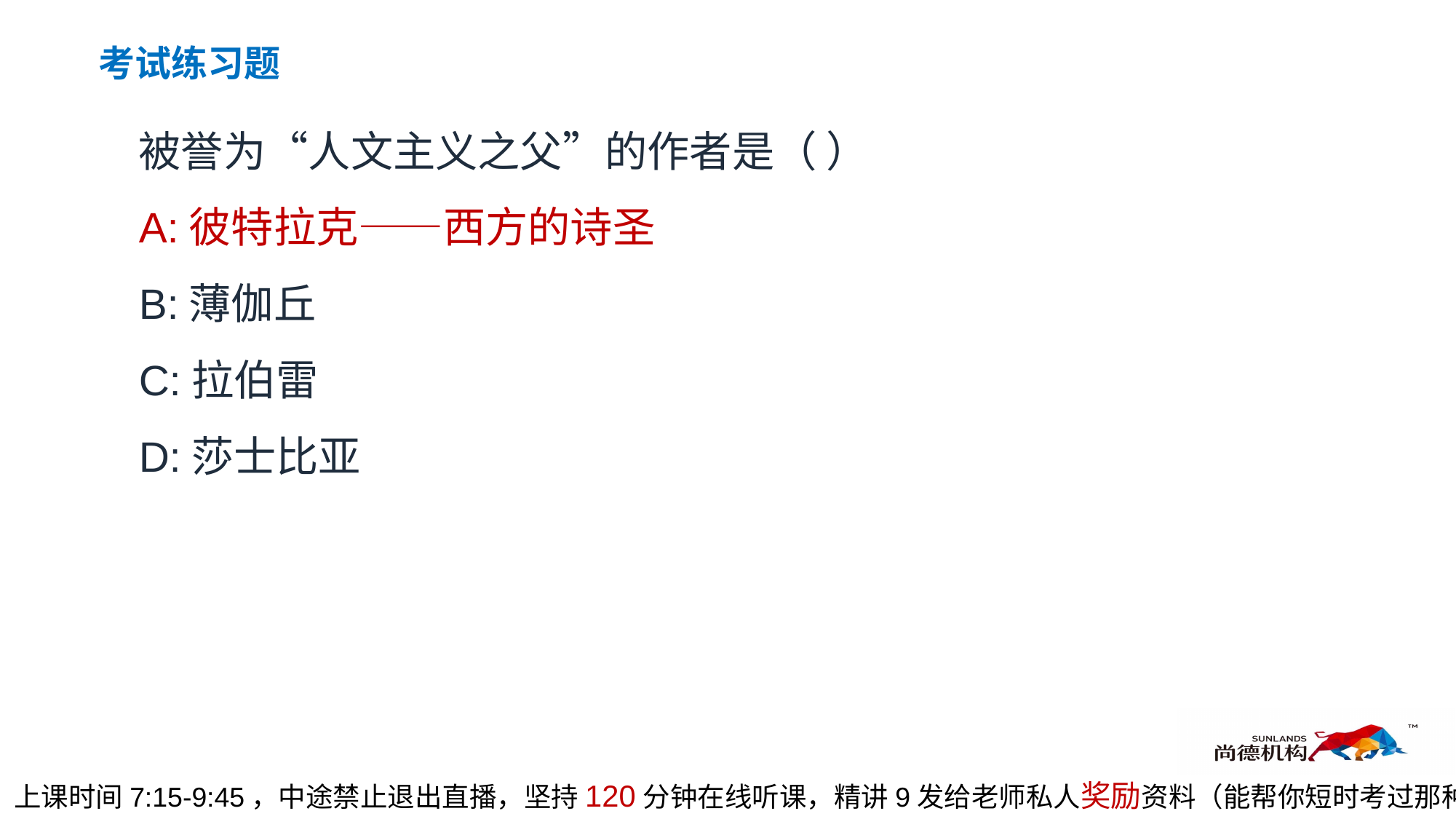

考试练习题
被誉为“人文主义之父”的作者是（ ）
A:彼特拉克——西方的诗圣
B:薄伽丘
C:拉伯雷
D:莎士比亚